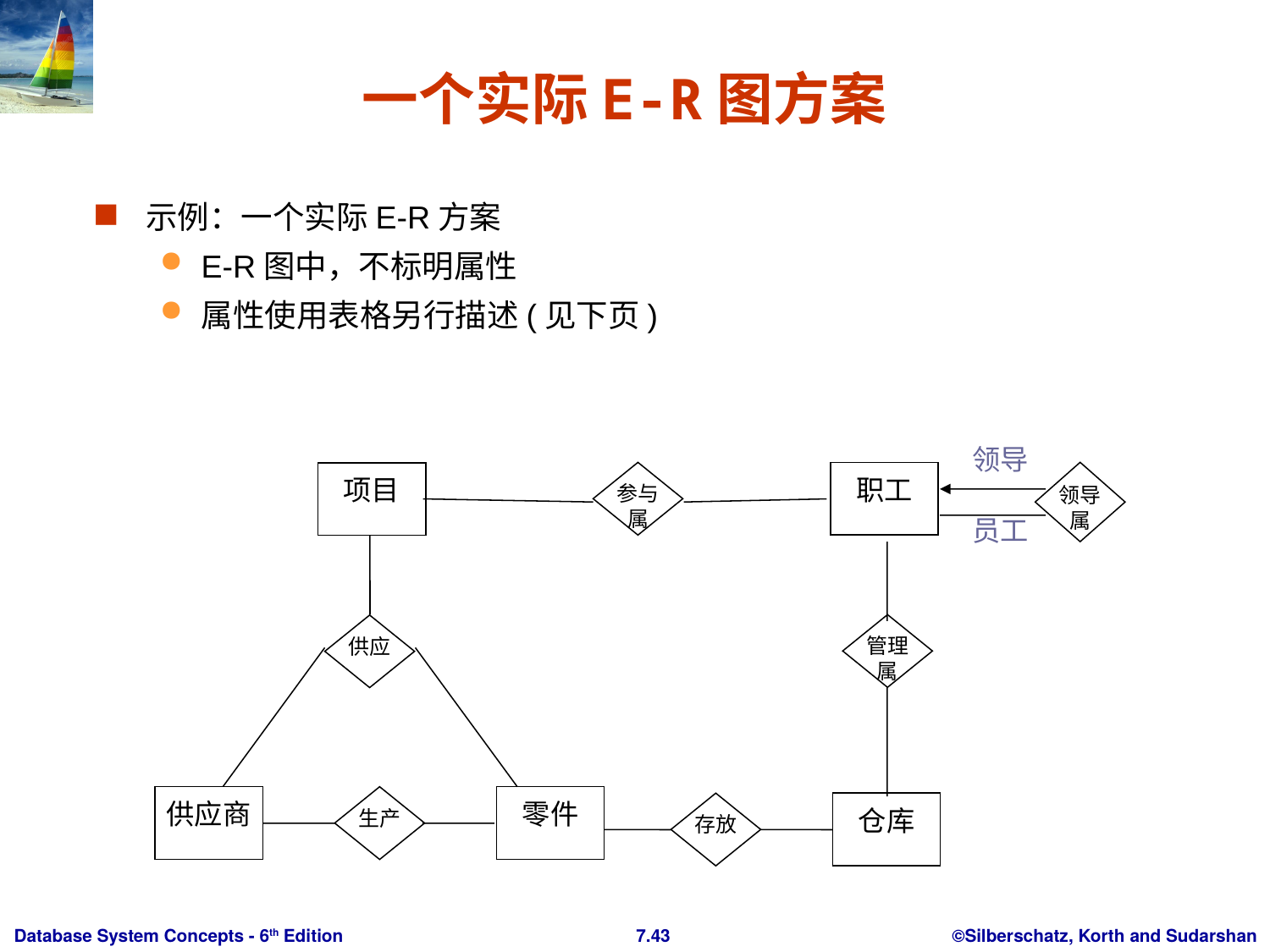

# 一个实际E-R图方案
示例：一个实际E-R方案
E-R图中，不标明属性
属性使用表格另行描述(见下页)

领导
参与属

职工
领导属

项目

员工

管理属

供应

供应商
生产

零件
存放

仓库